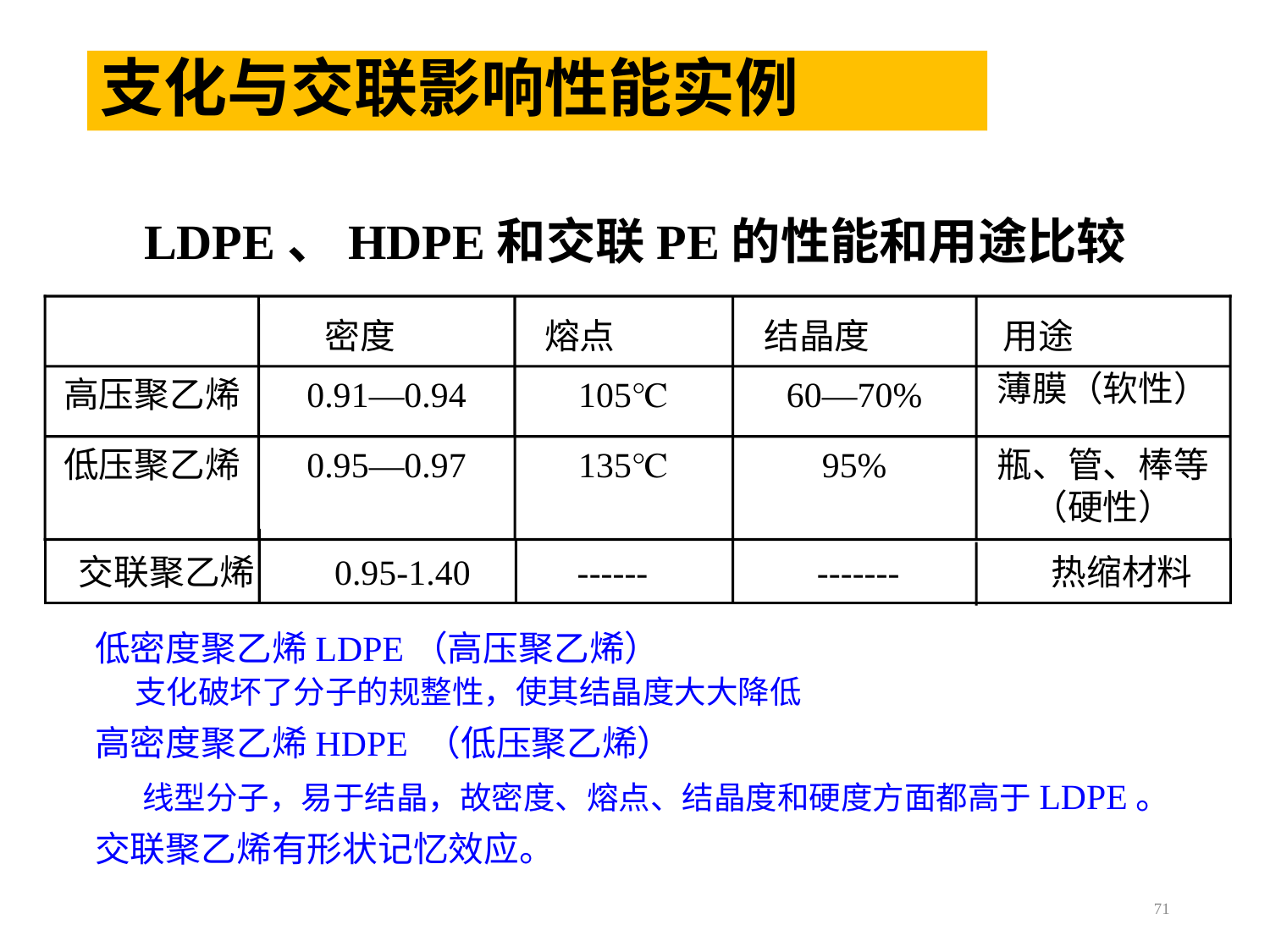

# 支化与交联影响性能实例
LDPE、HDPE和交联PE的性能和用途比较

高压聚乙烯

0.91—0.94
105℃
60—70%
薄膜（软性）
低压聚乙烯

0.95—0.97
135℃
95%
瓶、管、棒等（硬性）

     密度                   熔点                   结晶度                 用途

交联聚乙烯         0.95-1.40            ------                   -------                热缩材料
低密度聚乙烯LDPE（高压聚乙烯）
    支化破坏了分子的规整性，使其结晶度大大降低
高密度聚乙烯HDPE （低压聚乙烯）
     线型分子，易于结晶，故密度、熔点、结晶度和硬度方面都高于LDPE。
交联聚乙烯有形状记忆效应。
71